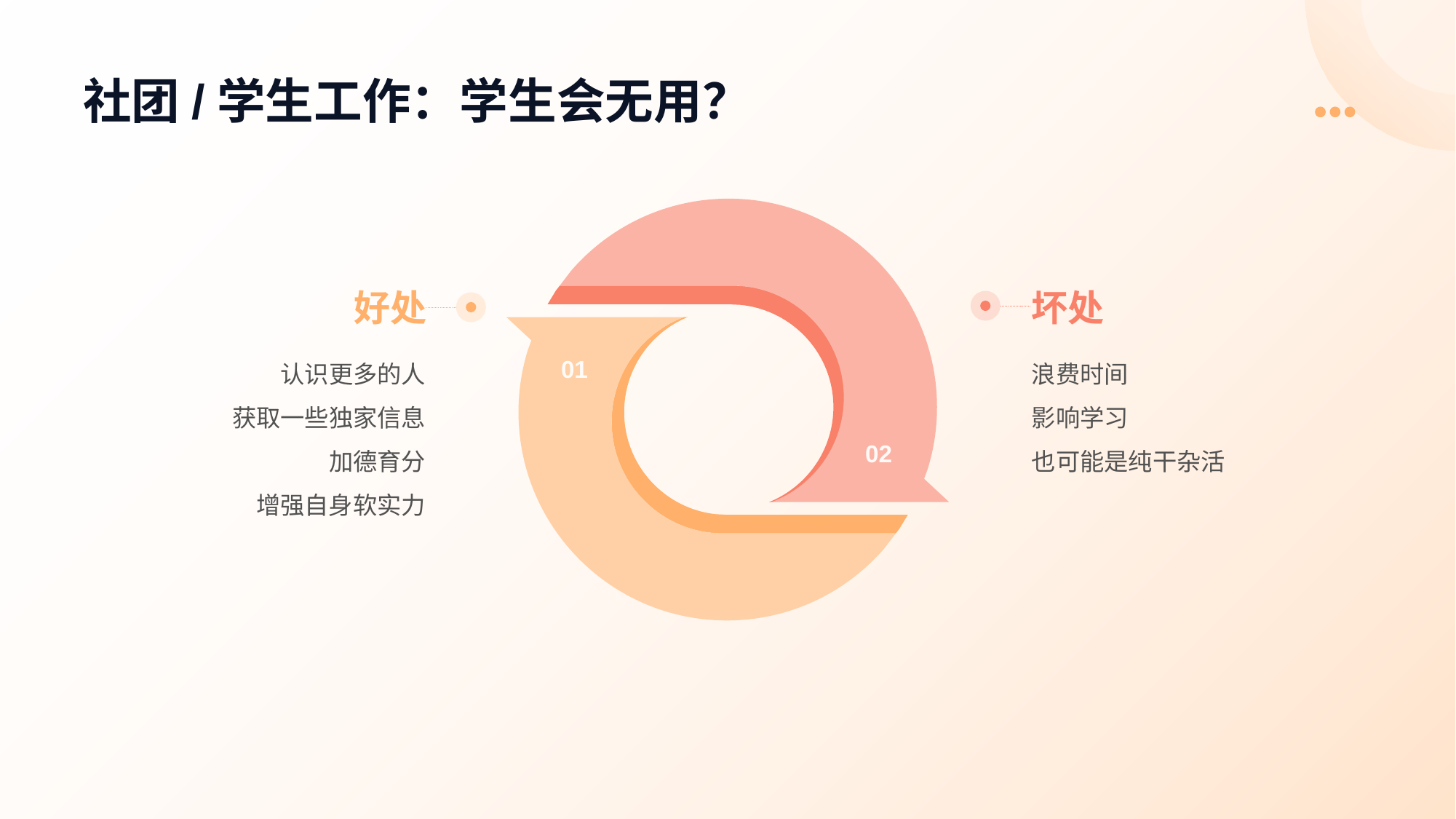

# 社团/学生工作：学生会无用？

好处
坏处

01
认识更多的人
获取一些独家信息
加德育分
增强自身软实力
浪费时间
影响学习
也可能是纯干杂活
02